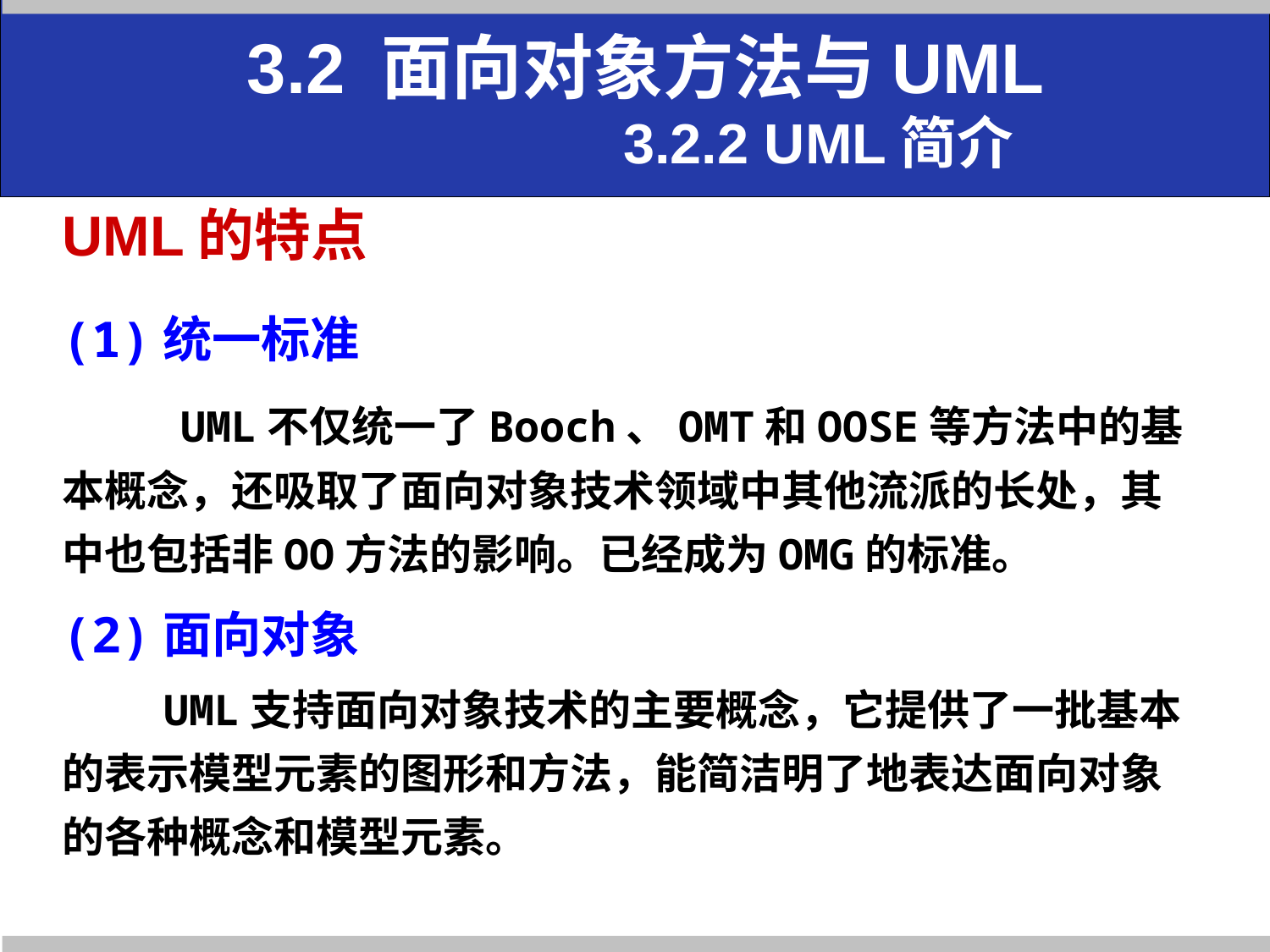

# 3.2 面向对象方法与UML 3.2.2 UML简介
UML的特点
(1)统一标准
    UML不仅统一了Booch、OMT和OOSE等方法中的基本概念，还吸取了面向对象技术领域中其他流派的长处，其中也包括非OO方法的影响。已经成为OMG的标准。
(2)面向对象
    UML支持面向对象技术的主要概念，它提供了一批基本的表示模型元素的图形和方法，能简洁明了地表达面向对象的各种概念和模型元素。
298